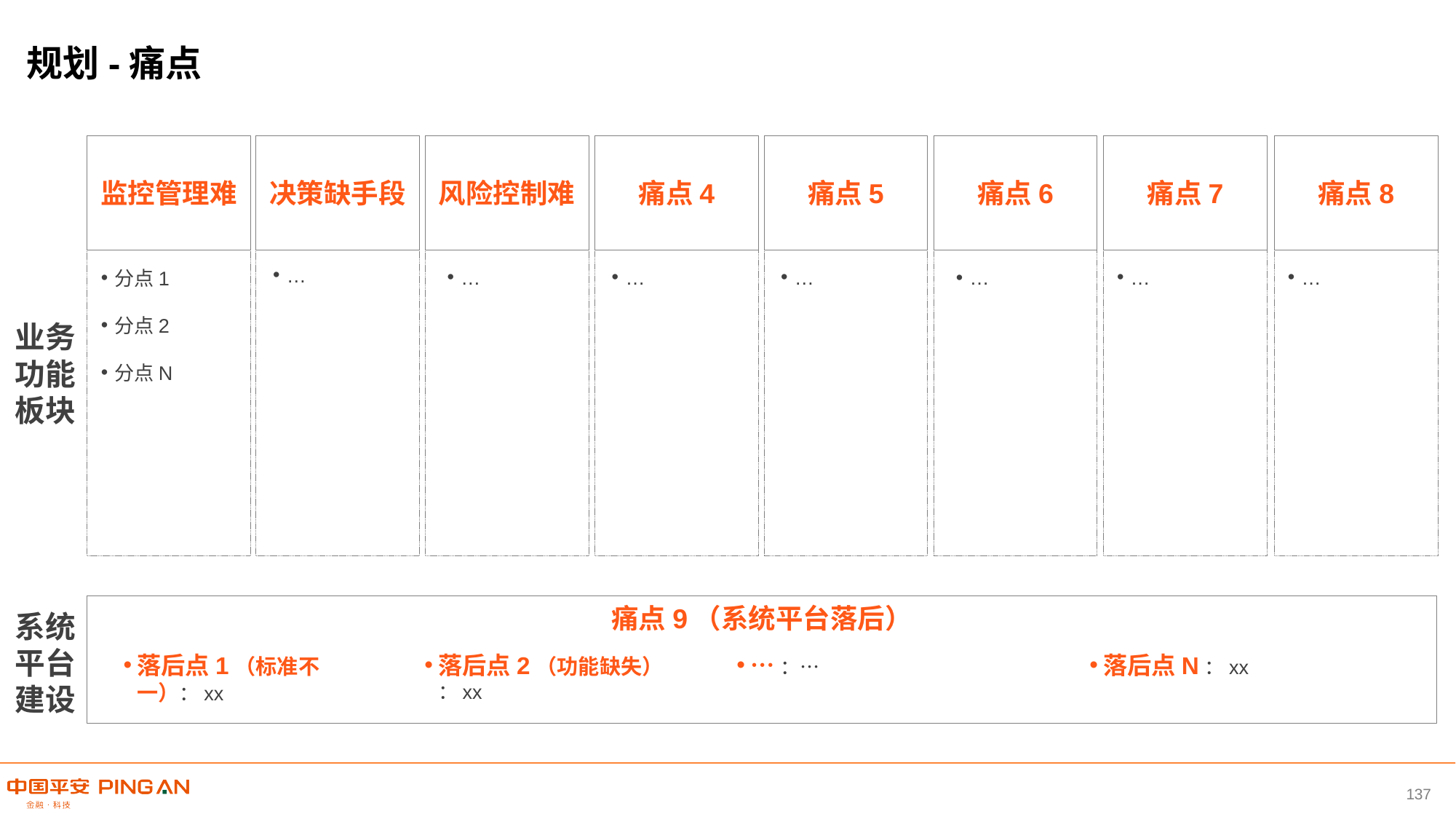

规划-痛点
监控管理难
决策缺手段
风险控制难
痛点4
痛点5
痛点6
痛点7
痛点8

…
…
…

…
…
…

…

分点1

分点2

分点N
业务
功能
板块

痛点9（系统平台落后）
系统
平台建设
落后点1（标准不一）：xx
落后点2（功能缺失） ：xx
…：…
落后点N：xx